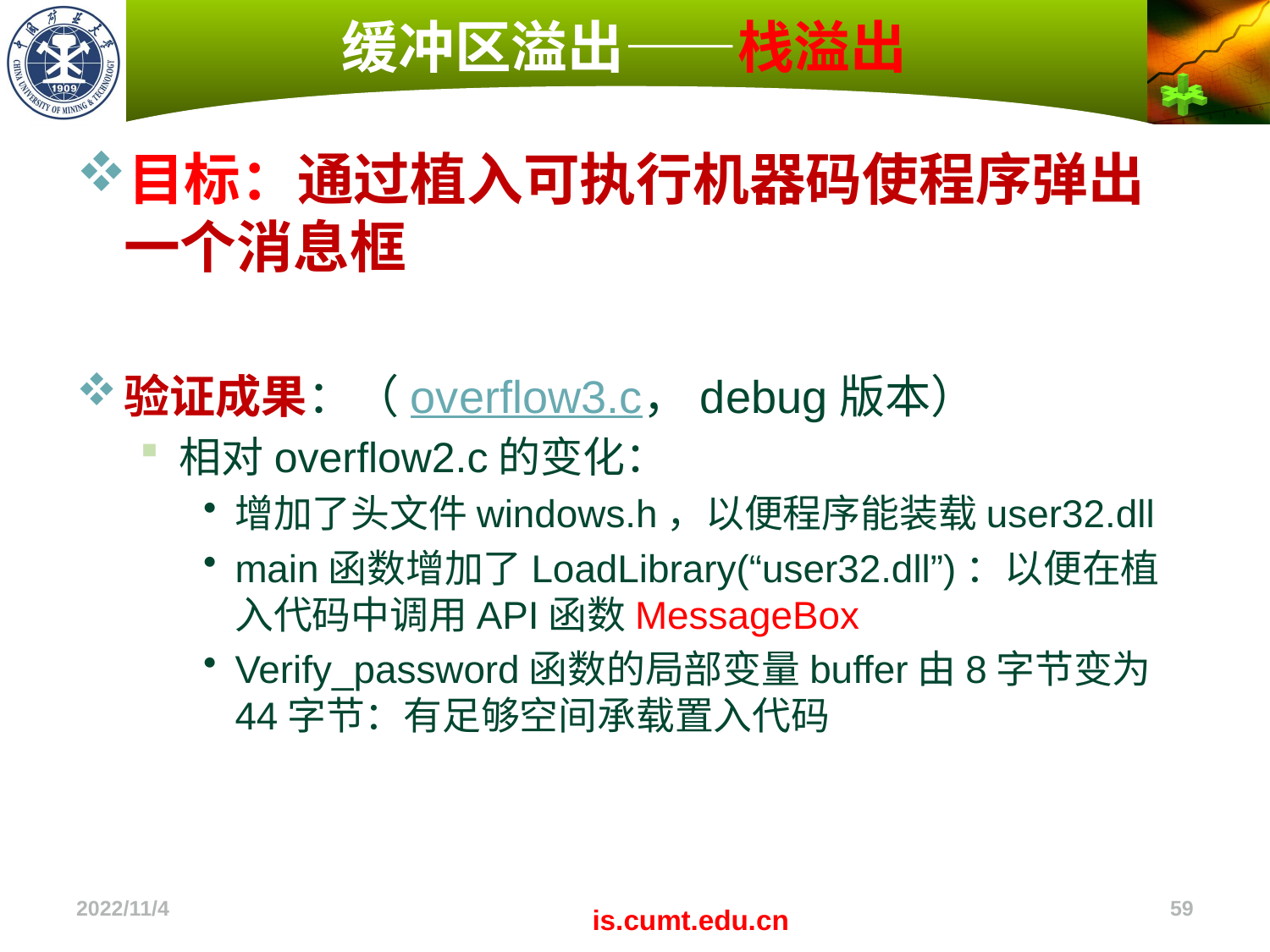

# 缓冲区溢出——栈溢出
目标：通过植入可执行机器码使程序弹出一个消息框

验证成果：（overflow3.c，debug版本）
相对overflow2.c的变化：
增加了头文件windows.h，以便程序能装载user32.dll
main函数增加了LoadLibrary(“user32.dll”)：以便在植入代码中调用API函数MessageBox
Verify_password函数的局部变量buffer由8字节变为44字节：有足够空间承载置入代码
2022/11/4
59
is.cumt.edu.cn